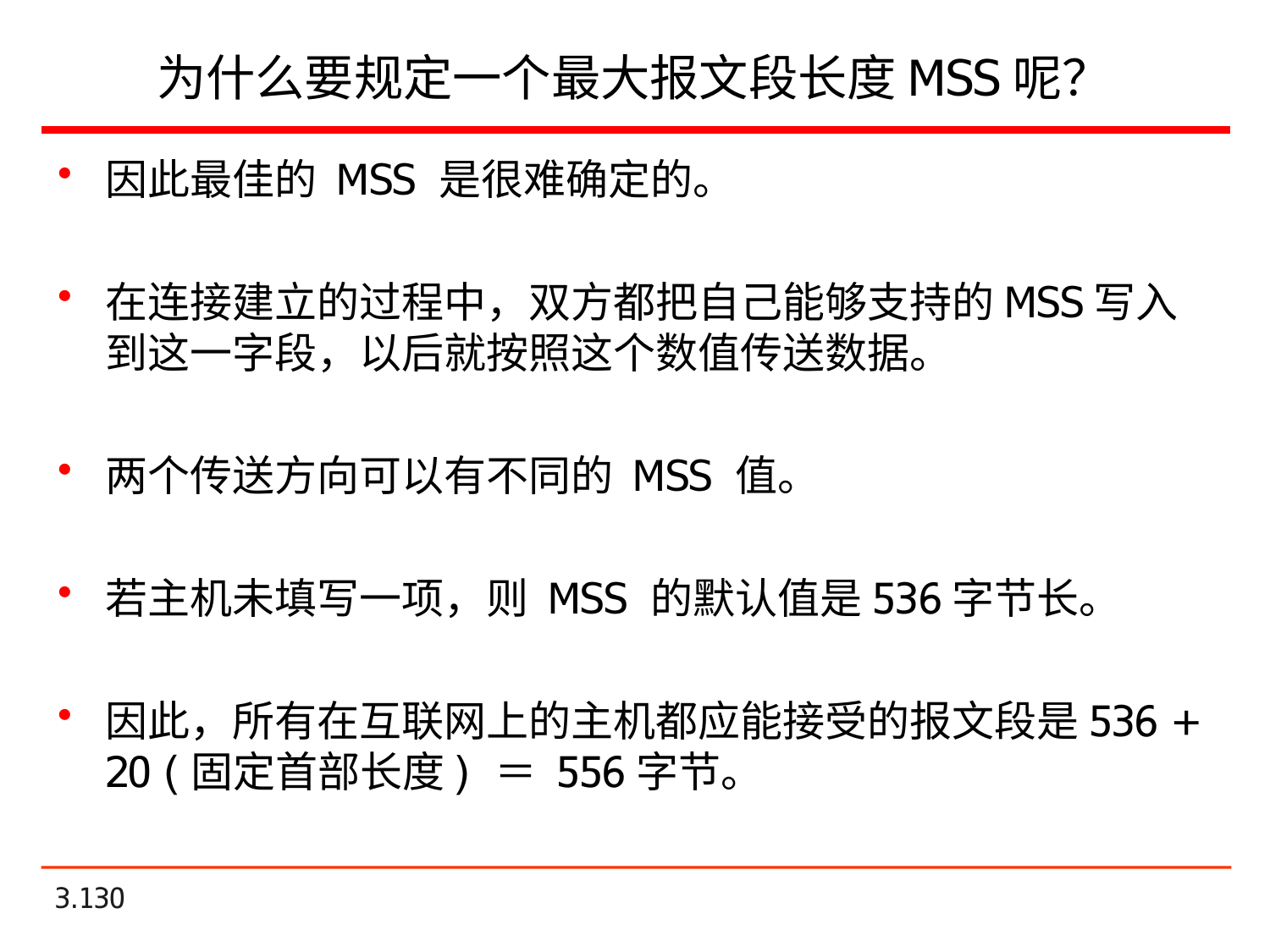

# 为什么要规定一个最大报文段长度MSS呢？
因此最佳的 MSS 是很难确定的。

在连接建立的过程中，双方都把自己能够支持的MSS写入到这一字段，以后就按照这个数值传送数据。

两个传送方向可以有不同的 MSS 值。

若主机未填写一项，则 MSS 的默认值是536字节长。

因此，所有在互联网上的主机都应能接受的报文段是536 + 20 (固定首部长度) ＝ 556字节。